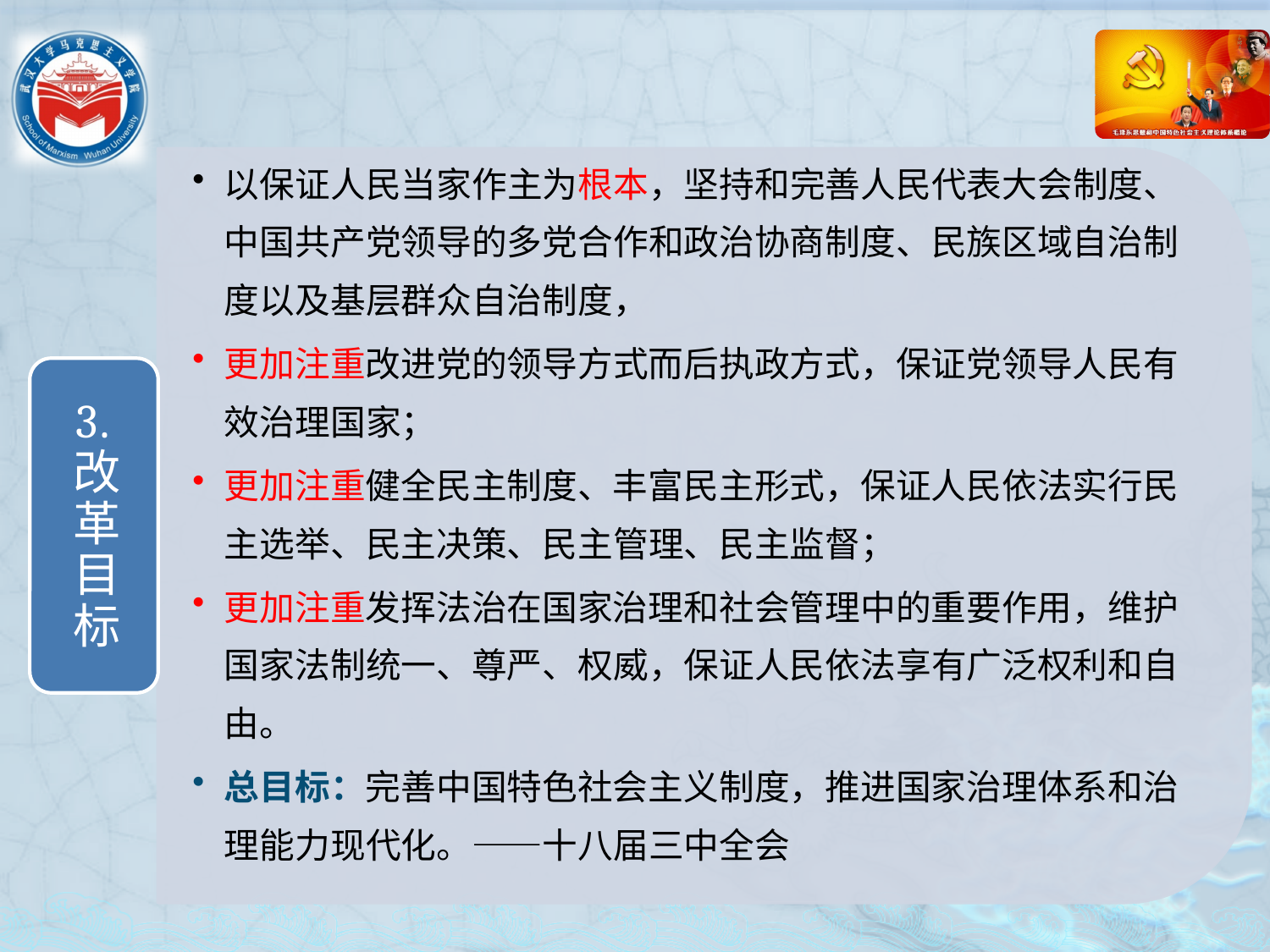

#
以保证人民当家作主为根本，坚持和完善人民代表大会制度、中国共产党领导的多党合作和政治协商制度、民族区域自治制度以及基层群众自治制度，
更加注重改进党的领导方式而后执政方式，保证党领导人民有效治理国家；
更加注重健全民主制度、丰富民主形式，保证人民依法实行民主选举、民主决策、民主管理、民主监督；
更加注重发挥法治在国家治理和社会管理中的重要作用，维护国家法制统一、尊严、权威，保证人民依法享有广泛权利和自由。
总目标：完善中国特色社会主义制度，推进国家治理体系和治理能力现代化。——十八届三中全会

3.改革目标